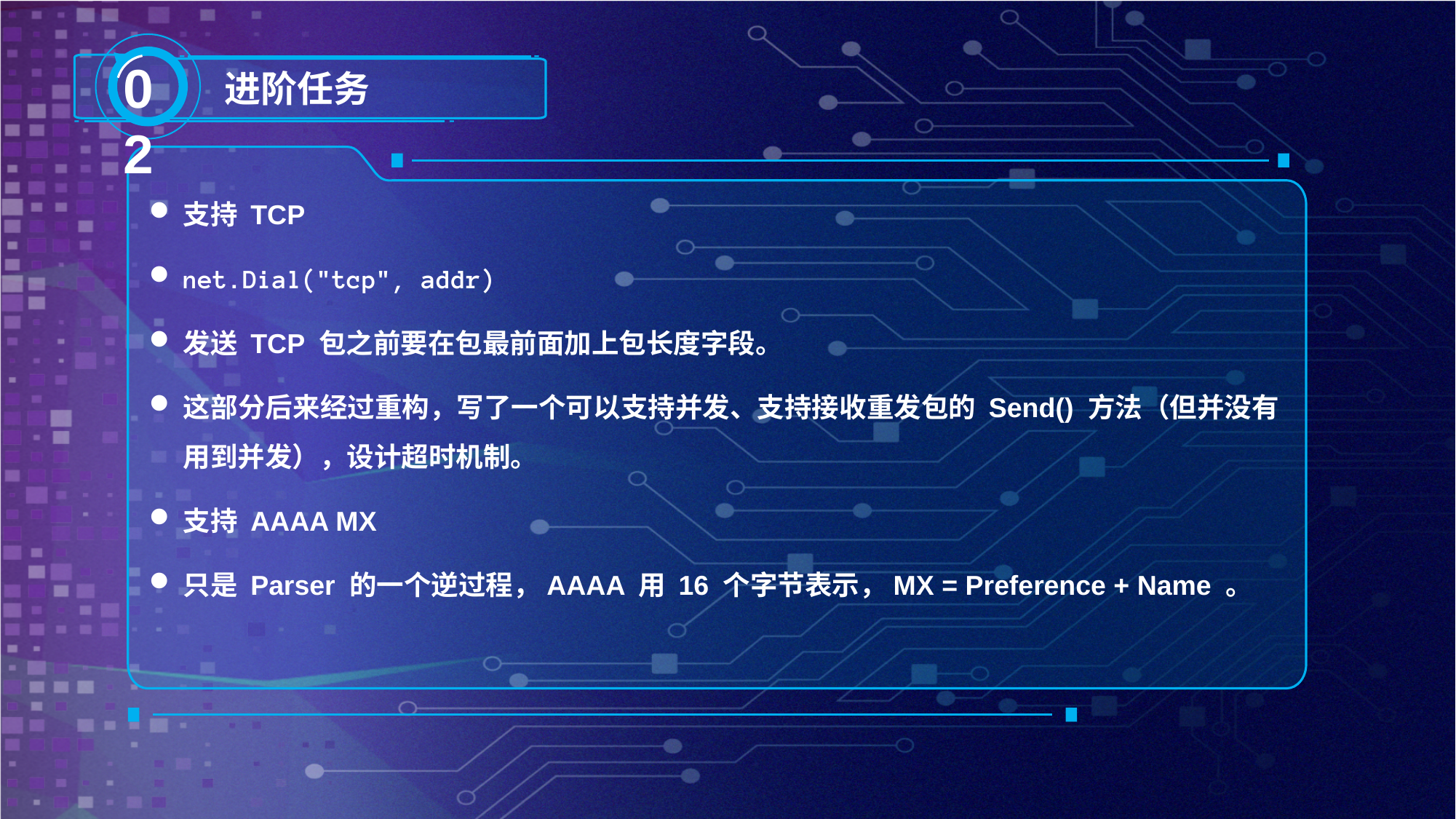

02

进阶任务

支持 TCP
net.Dial("tcp", addr)
发送 TCP 包之前要在包最前面加上包长度字段。
这部分后来经过重构，写了一个可以支持并发、支持接收重发包的 Send() 方法（但并没有用到并发），设计超时机制。
支持 AAAA MX
只是 Parser 的一个逆过程，AAAA 用 16 个字节表示，MX = Preference + Name 。